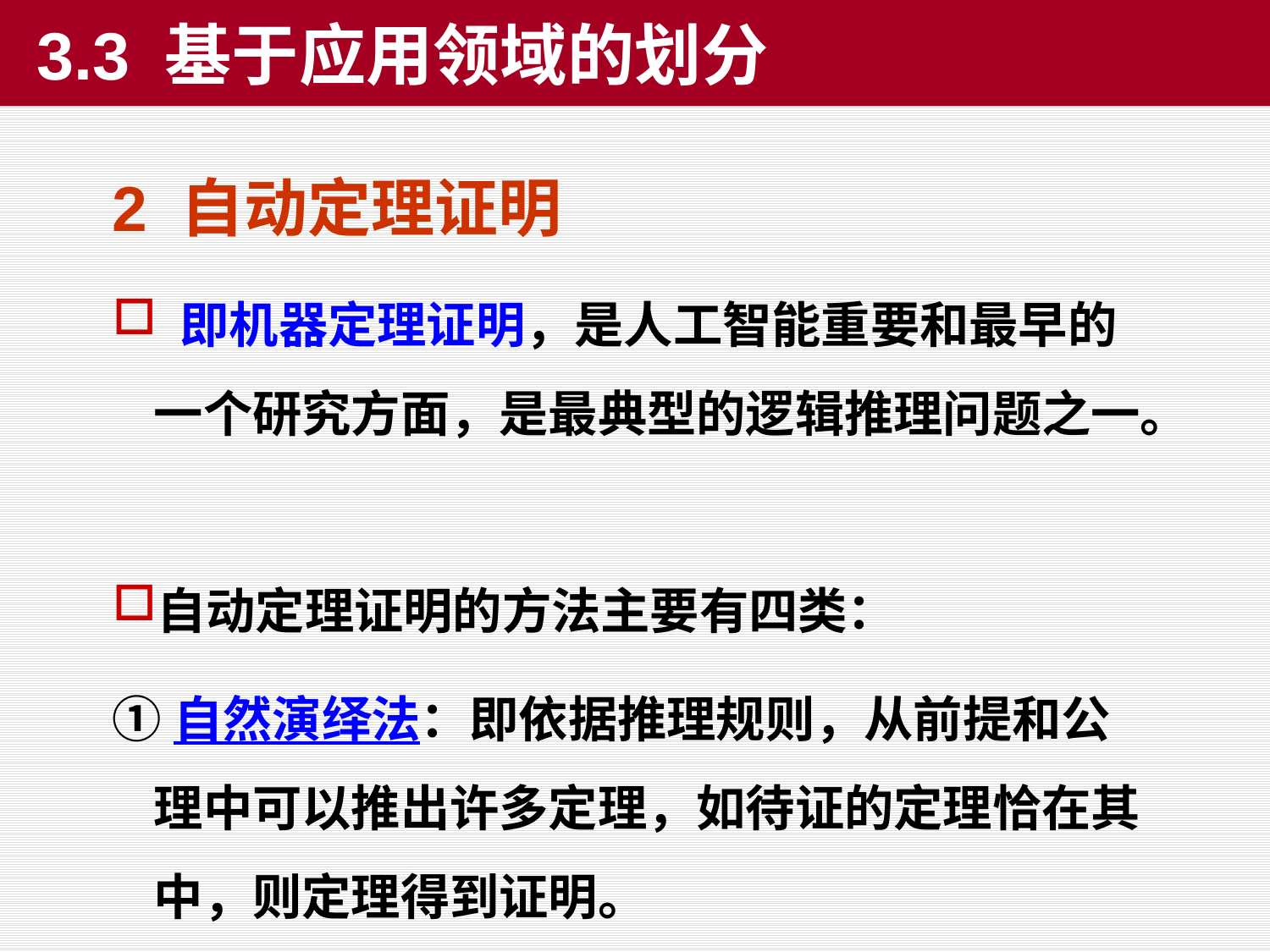

3.3 基于应用领域的划分
2 自动定理证明
 即机器定理证明，是人工智能重要和最早的一个研究方面，是最典型的逻辑推理问题之一。
自动定理证明的方法主要有四类：
①自然演绎法：即依据推理规则，从前提和公理中可以推出许多定理，如待证的定理恰在其中，则定理得到证明。